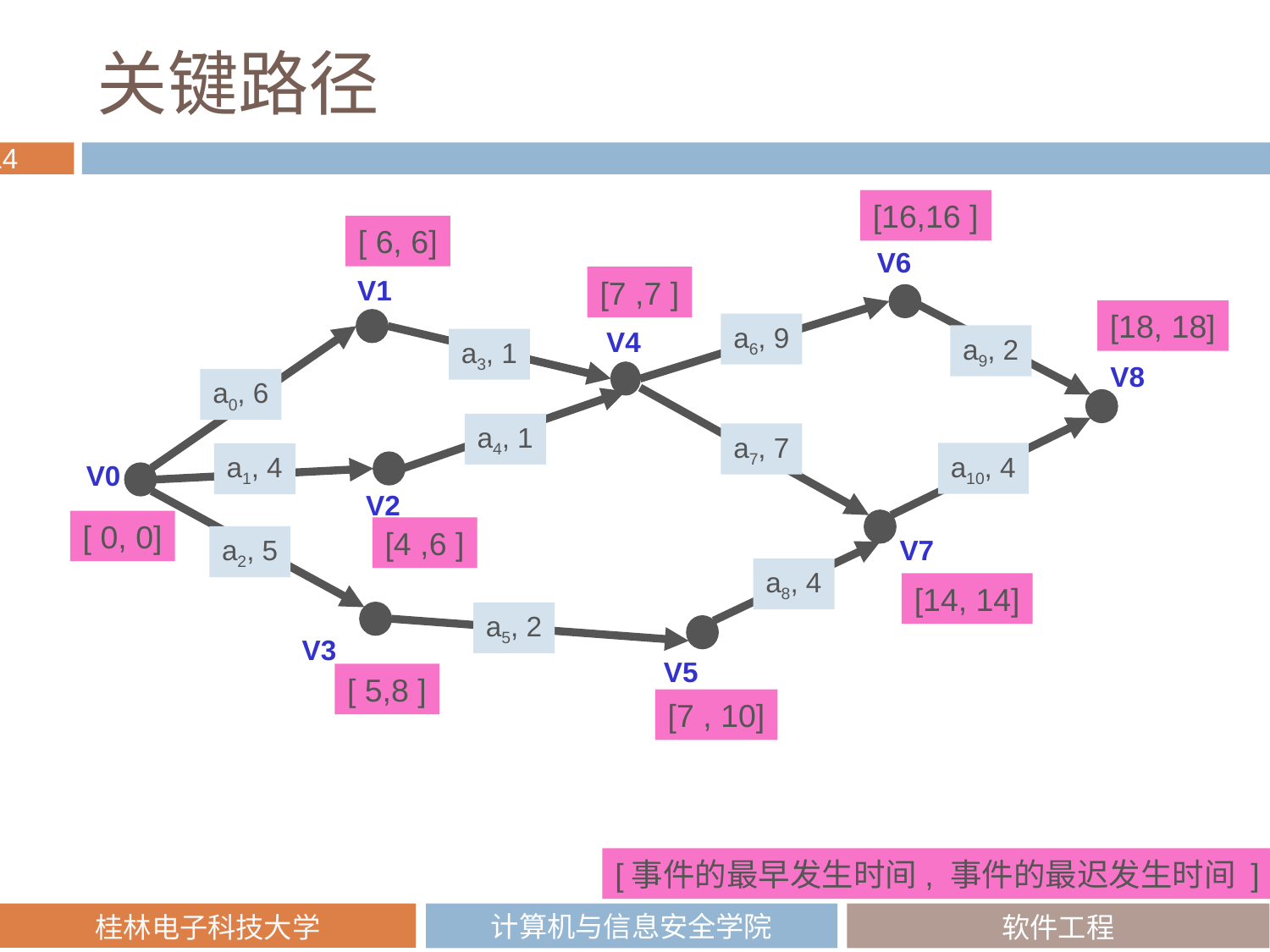

# 关键路径
[16,16 ]
[ 6, 6]
V6
V1
[7 ,7 ]

[18, 18]

a6, 9
V4
a9, 2
a3, 1
V8

a0, 6

a4, 1
a7, 7
a10, 4
a1, 4
V0

V2

[ 0, 0]
[4 ,6 ]
a2, 5
V7
a8, 4
[14, 14]

a5, 2

V3
V5
[ 5,8 ]
[7 , 10]
[事件的最早发生时间, 事件的最迟发生时间 ]